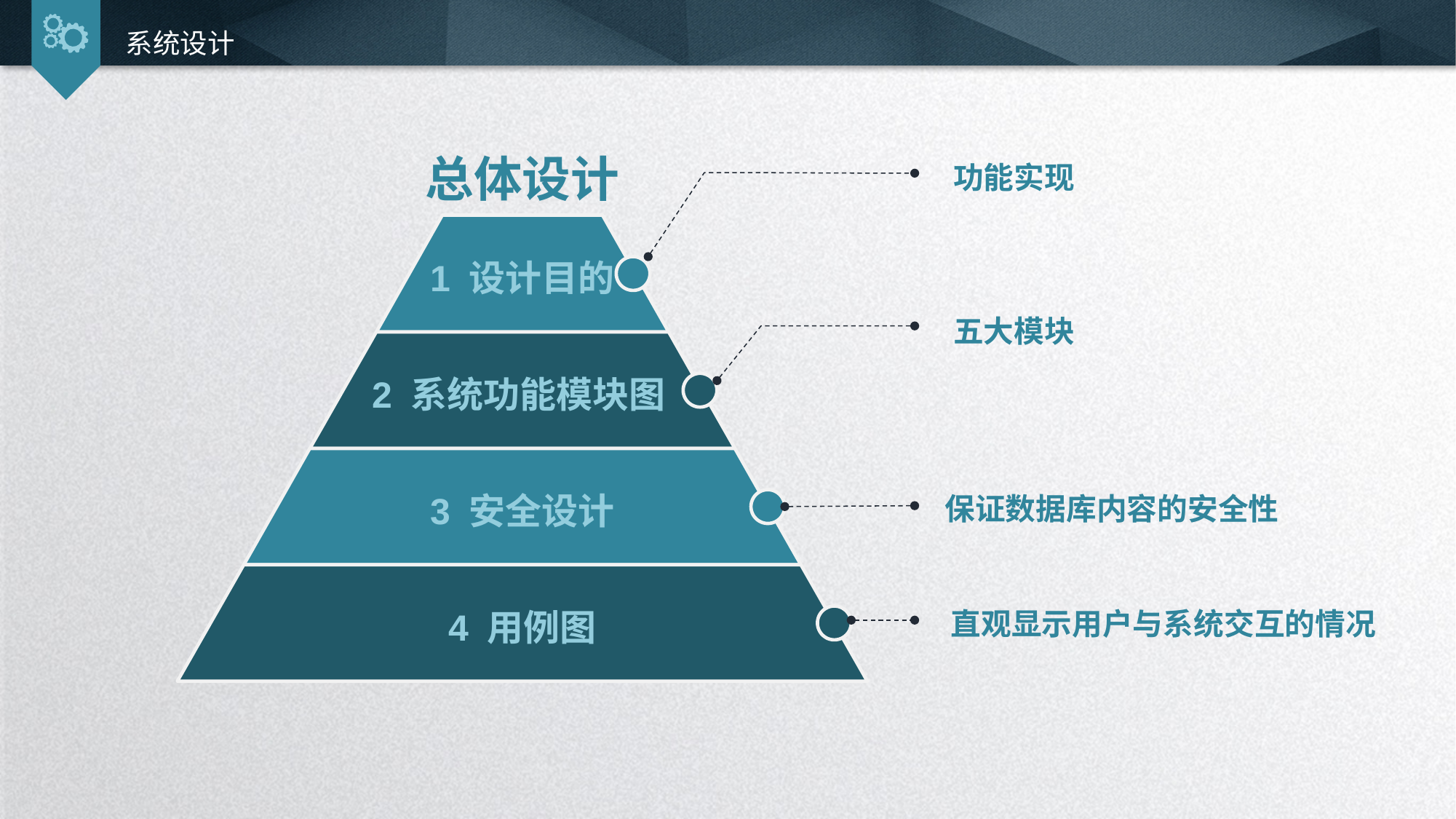

系统设计

总体设计
功能实现

1 设计目的

五大模块

2 系统功能模块图

3 安全设计
保证数据库内容的安全性

直观显示用户与系统交互的情况
4 用例图